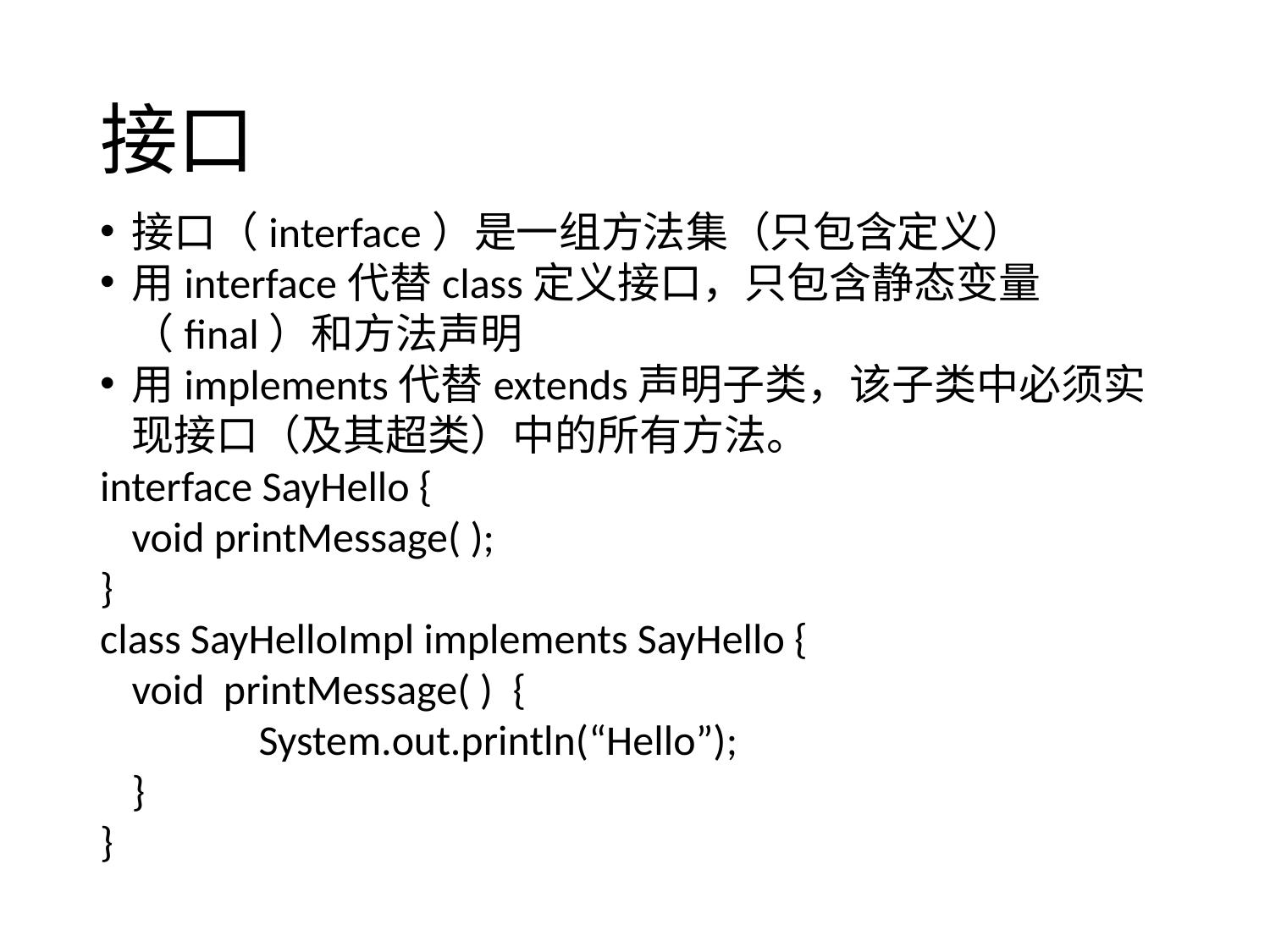

# 接口
接口（interface）是一组方法集（只包含定义）
用interface代替class定义接口，只包含静态变量（final）和方法声明
用implements代替extends声明子类，该子类中必须实现接口（及其超类）中的所有方法。
interface SayHello {
	void printMessage( );
}
class SayHelloImpl implements SayHello {
	void  printMessage( ) 	{
		System.out.println(“Hello”);
	}
}